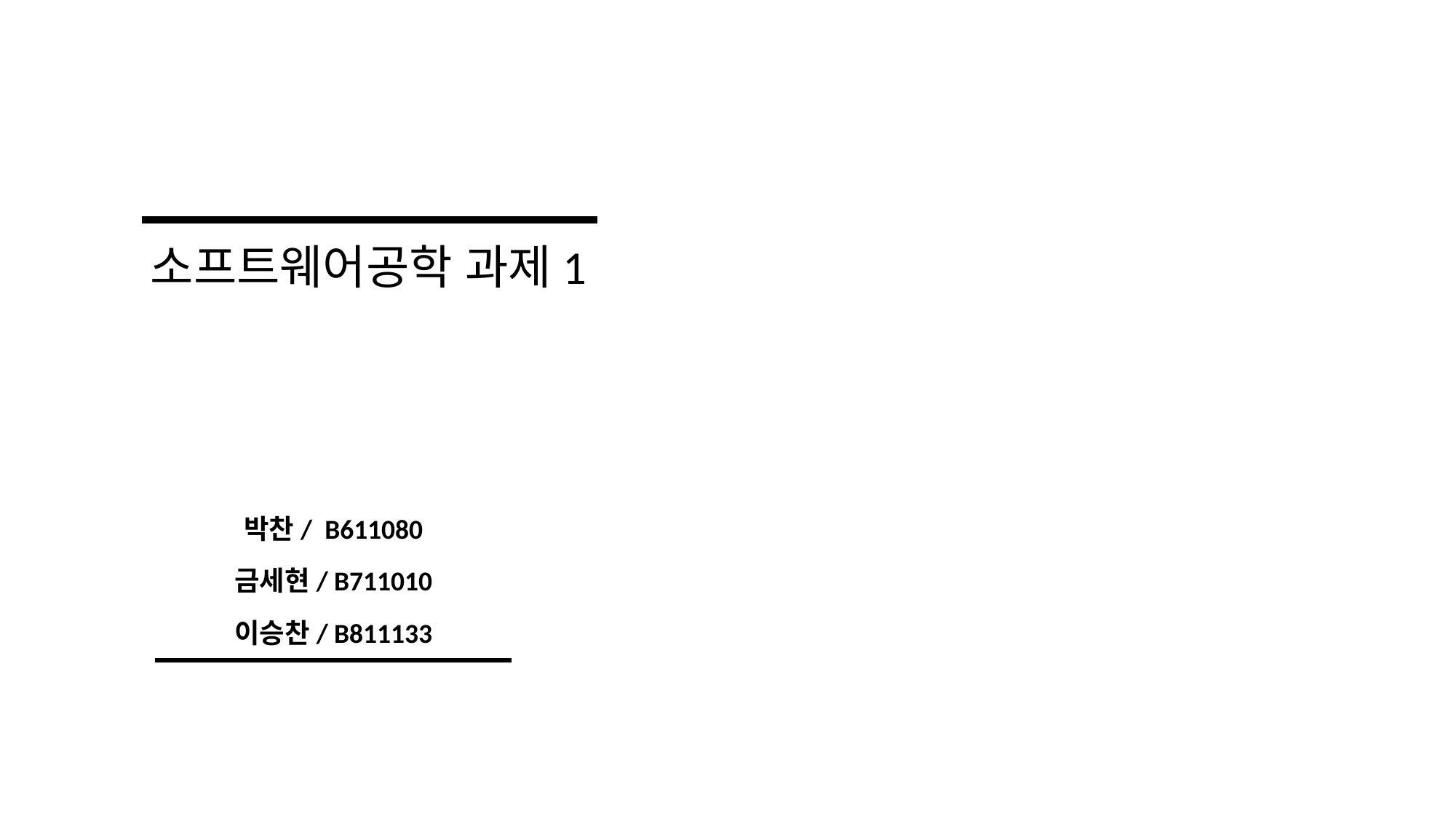

소프트웨어공학 과제1
박찬/  B611080
금세현/ B711010
이승찬/ B811133